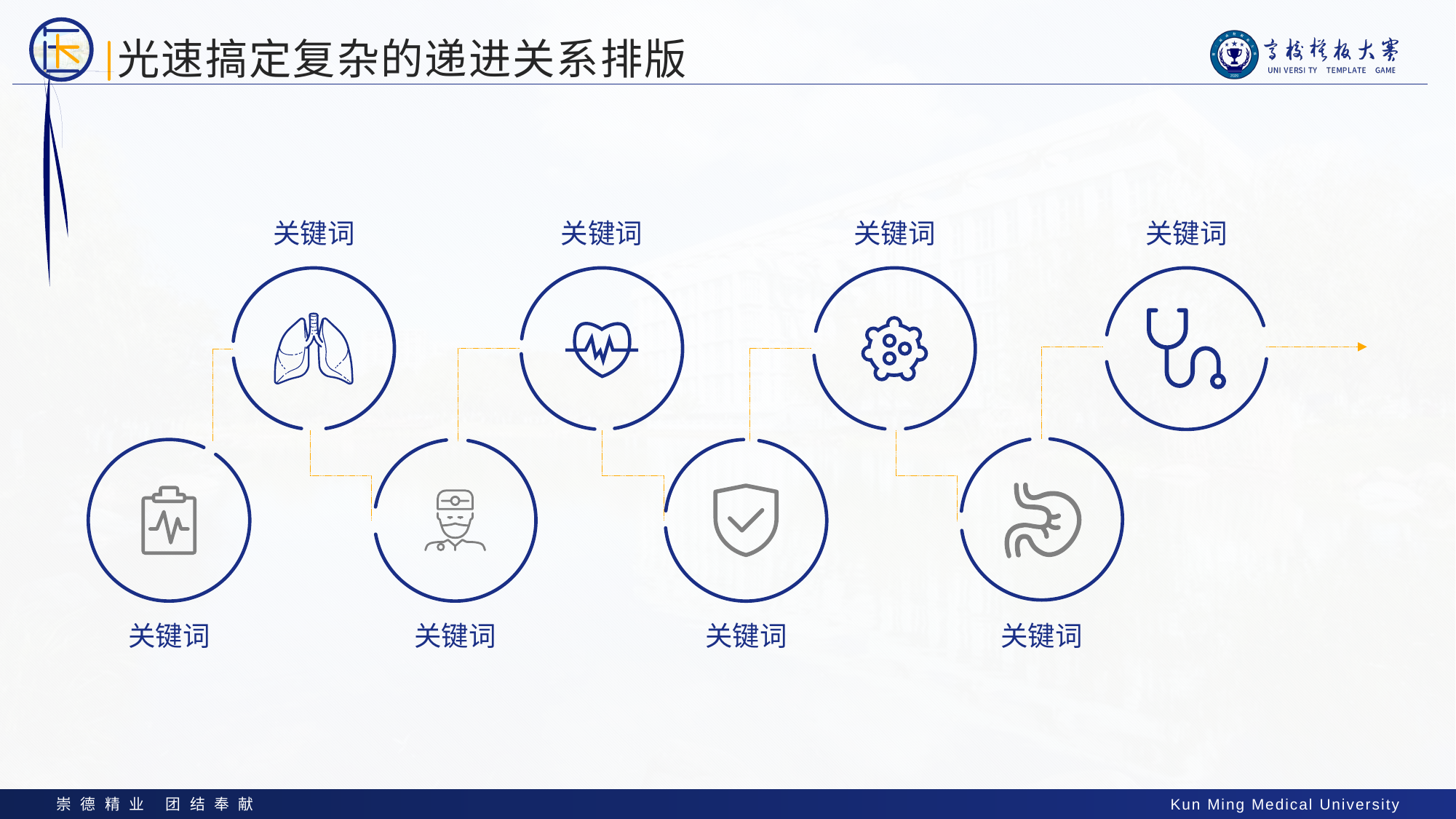

# 光速搞定复杂的递进关系排版
关键词
关键词
关键词
关键词

关键词
关键词
关键词
关键词